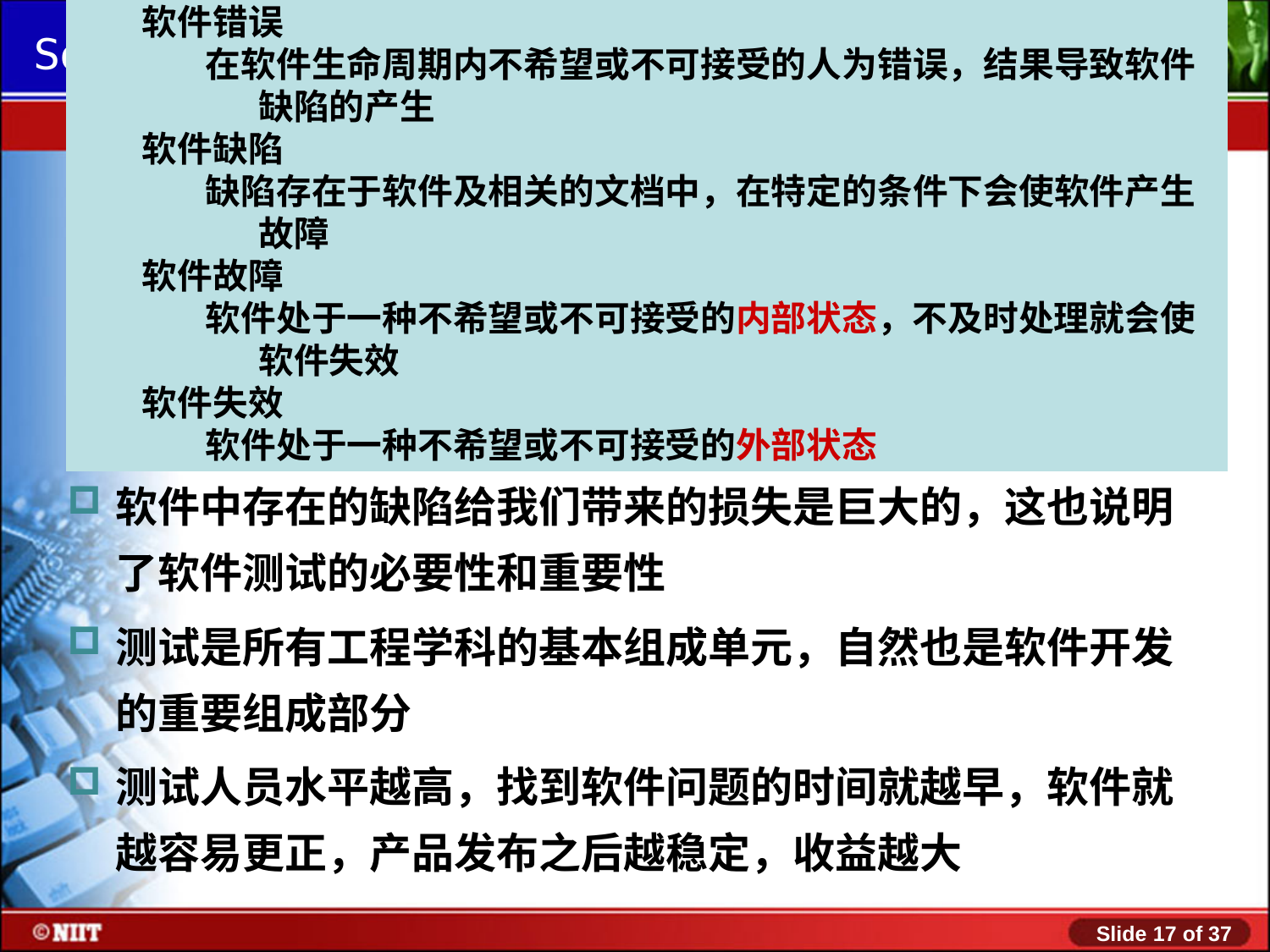

软件错误
在软件生命周期内不希望或不可接受的人为错误，结果导致软件缺陷的产生
软件缺陷
缺陷存在于软件及相关的文档中，在特定的条件下会使软件产生故障
软件故障
软件处于一种不希望或不可接受的内部状态，不及时处理就会使软件失效
软件失效
软件处于一种不希望或不可接受的外部状态
# 为什么要进行软件测试?
软件总存在缺陷。只有通过测试，才可以发现软件缺陷。也只有发现了缺陷，才可以将软件缺陷从软件产品或软件系统中清理出去
软件中存在的缺陷给我们带来的损失是巨大的，这也说明了软件测试的必要性和重要性
测试是所有工程学科的基本组成单元，自然也是软件开发的重要组成部分
测试人员水平越高，找到软件问题的时间就越早，软件就越容易更正，产品发布之后越稳定，收益越大